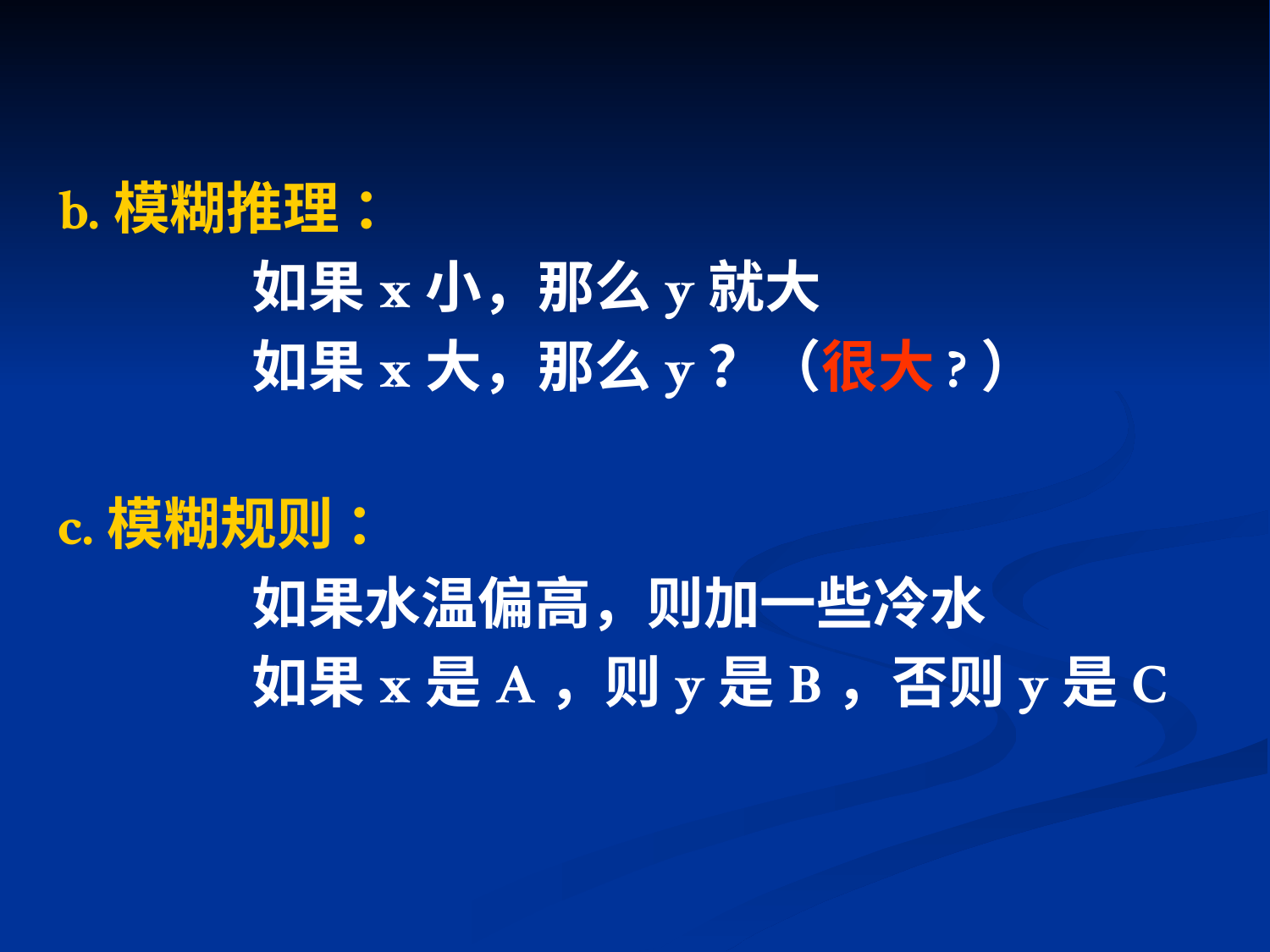

b.模糊推理 ：
              如果x小，那么y就大
              如果x大，那么y？（很大?）

c.模糊规则 ：
              如果水温偏高，则加一些冷水
              如果x是A，则y是B，否则y是C